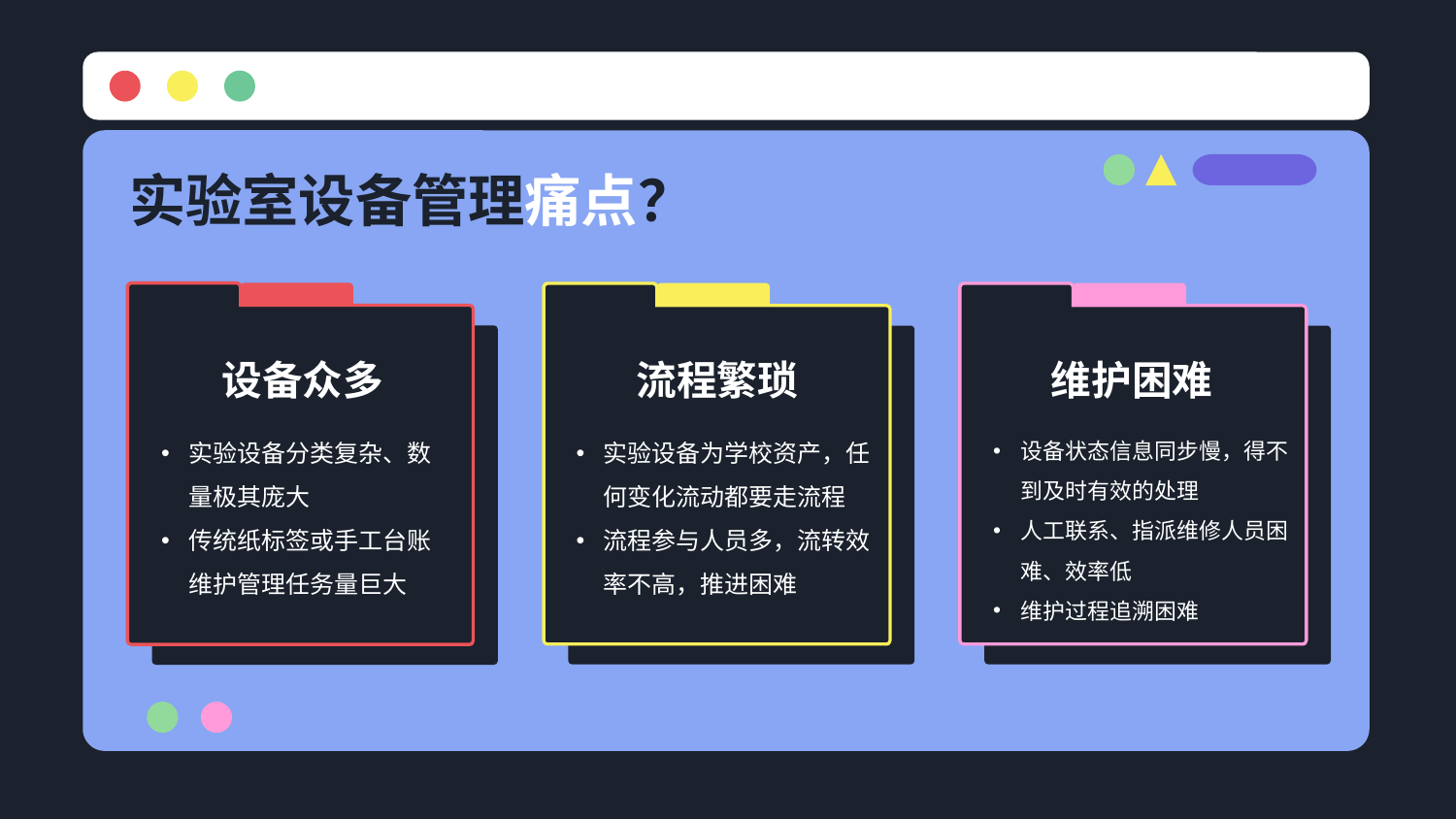

# 实验室设备管理痛点？

设备众多
维护困难
流程繁琐
实验设备分类复杂、数量极其庞大
传统纸标签或手工台账维护管理任务量巨大
设备状态信息同步慢，得不到及时有效的处理
人工联系、指派维修人员困难、效率低
维护过程追溯困难
实验设备为学校资产，任何变化流动都要走流程
流程参与人员多，流转效率不高，推进困难